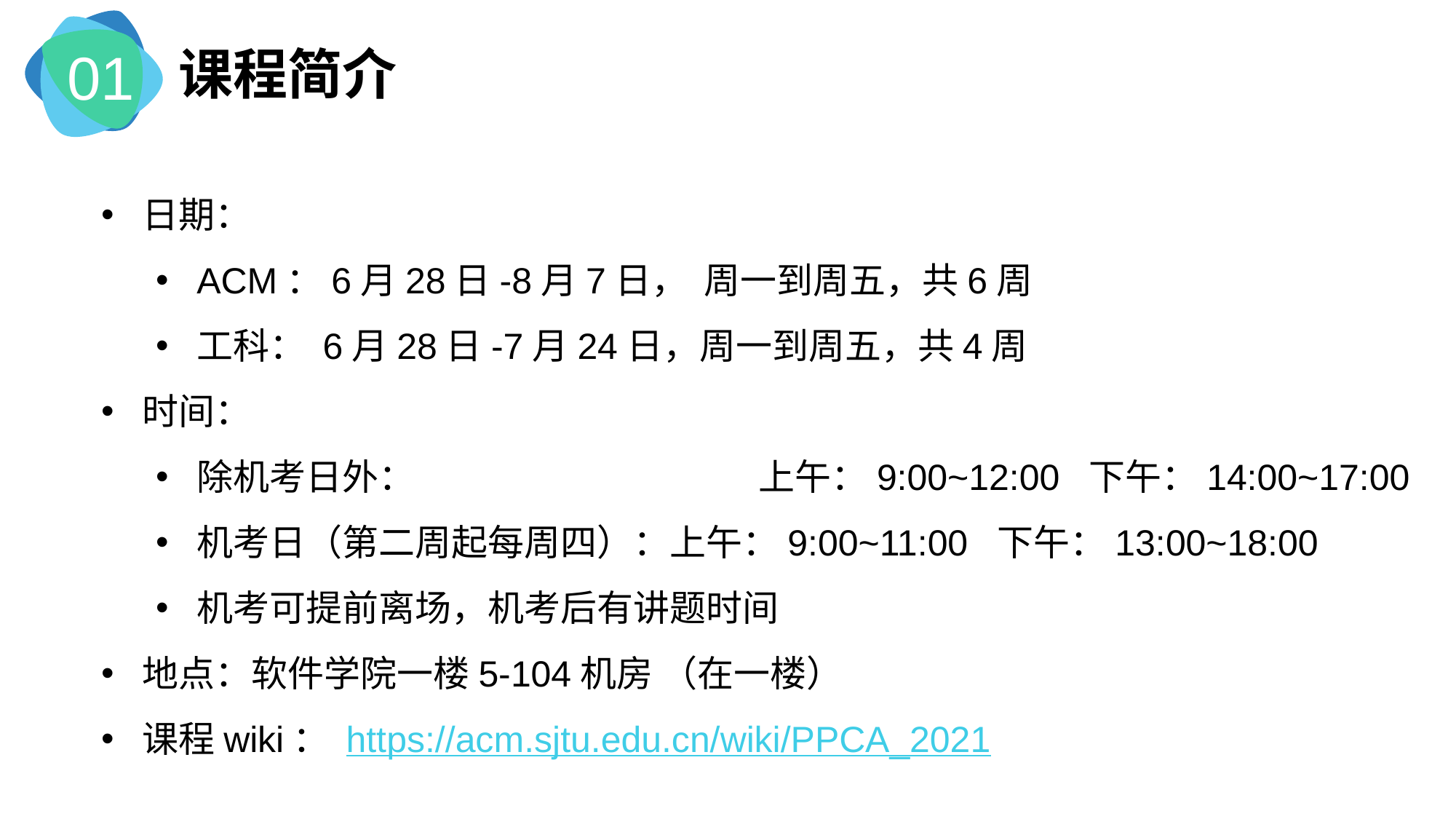

01
课程简介
日期：
ACM：6月28日-8月7日，  周一到周五，共6周
工科： 6月28日-7月24日，周一到周五，共4周
时间：
除机考日外：			  上午：9:00~12:00  下午：14:00~17:00
机考日（第二周起每周四）：上午：9:00~11:00  下午：13:00~18:00
机考可提前离场，机考后有讲题时间
地点：软件学院一楼5-104机房 （在一楼）
课程wiki： https://acm.sjtu.edu.cn/wiki/PPCA_2021